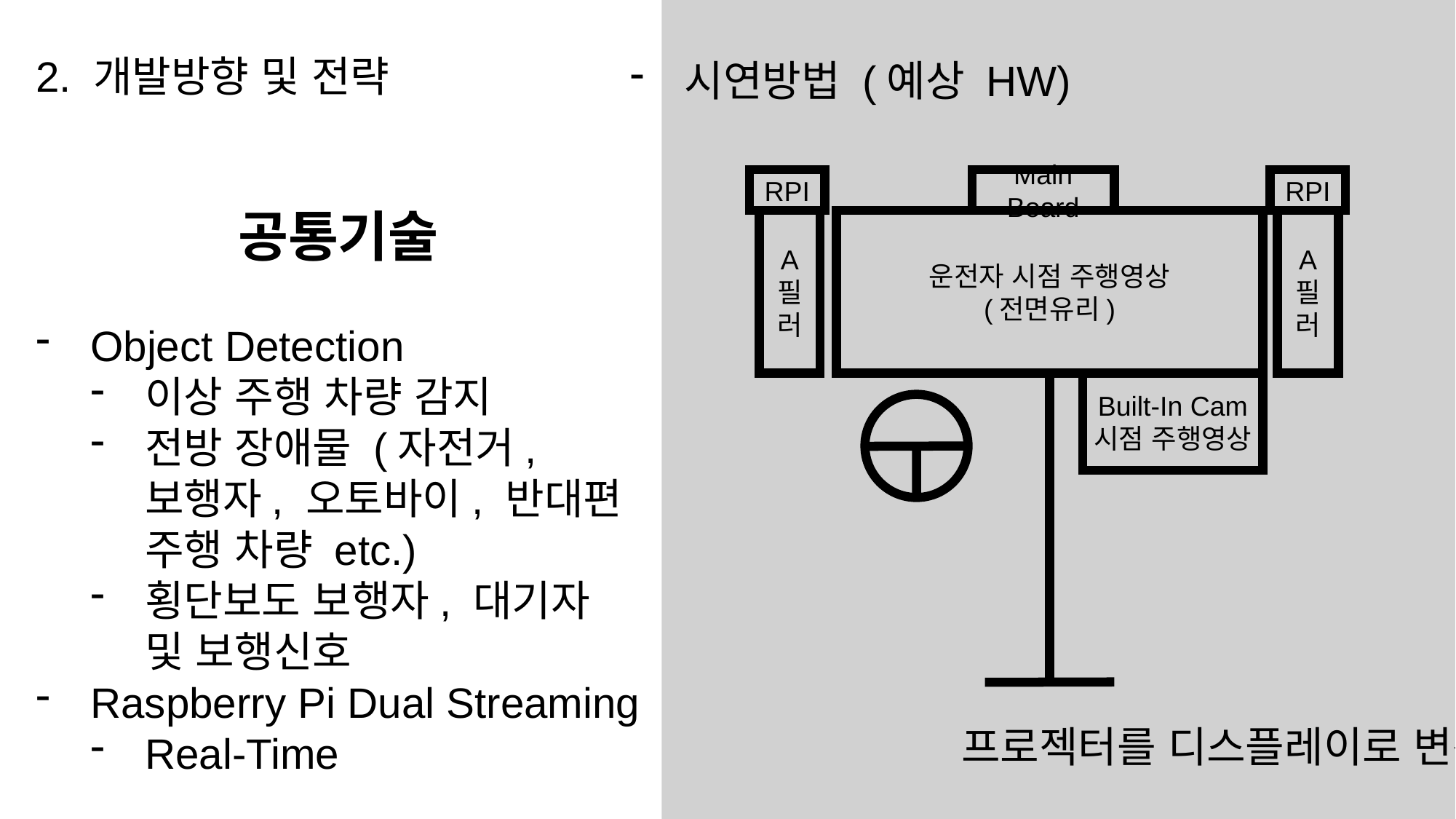

2. 개발방향 및 전략

공통기술

Object Detection
이상 주행 차량 감지
전방 장애물 (자전거, 보행자, 오토바이, 반대편 주행 차량 etc.)
횡단보도 보행자, 대기자 및 보행신호
Raspberry Pi Dual Streaming
Real-Time

시연방법 (예상 HW)
RPI
Main Board
RPI
A
필
러
A
필
러
운전자 시점 주행영상
(전면유리)
Built-In Cam
시점 주행영상

프로젝터를 디스플레이로 변경